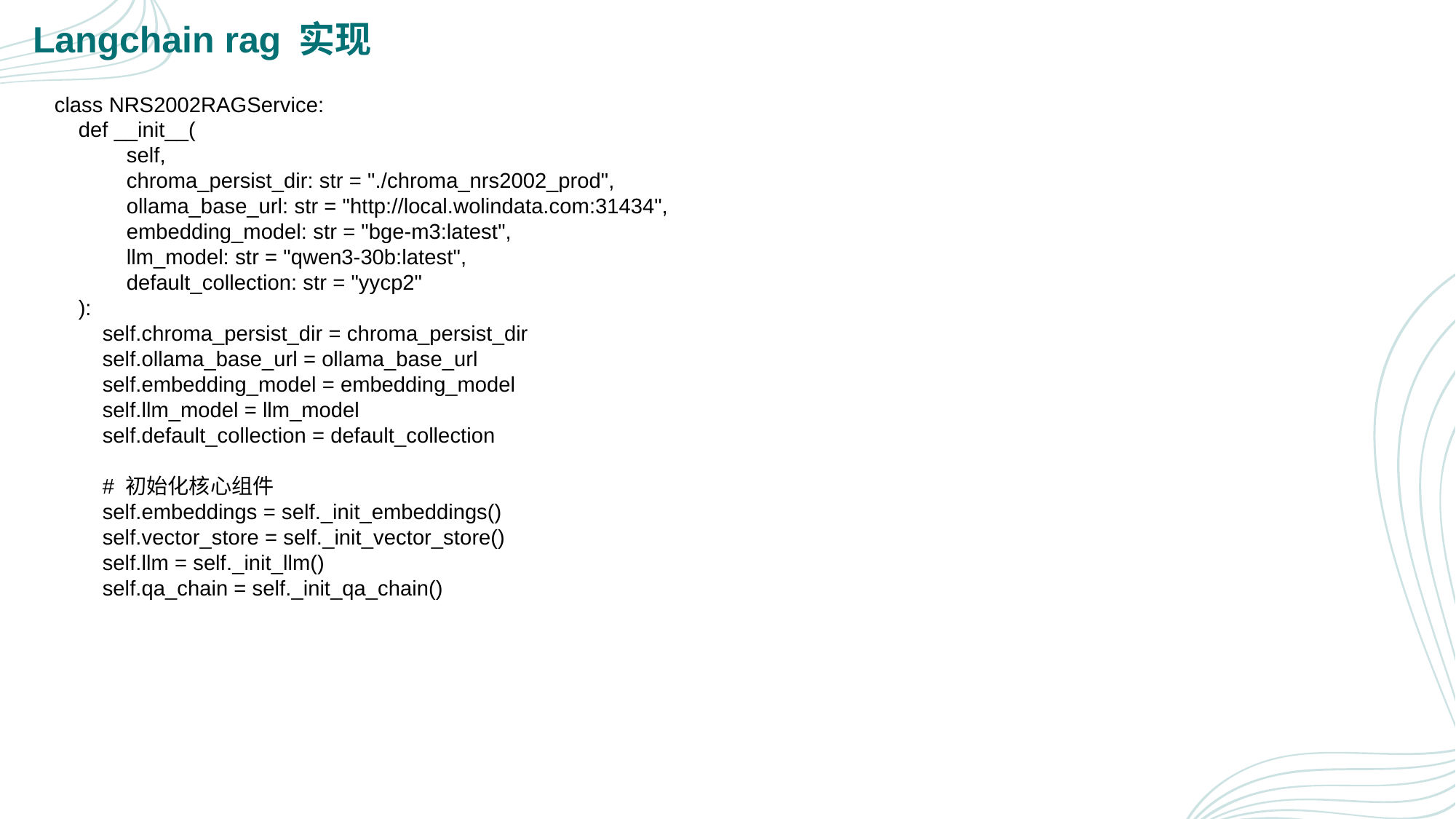

Langchain rag 实现

class NRS2002RAGService:
    def __init__(
            self,
            chroma_persist_dir: str = "./chroma_nrs2002_prod",
            ollama_base_url: str = "http://local.wolindata.com:31434",
            embedding_model: str = "bge-m3:latest",
            llm_model: str = "qwen3-30b:latest",
            default_collection: str = "yycp2"
    ):
        self.chroma_persist_dir = chroma_persist_dir
        self.ollama_base_url = ollama_base_url
        self.embedding_model = embedding_model
        self.llm_model = llm_model
        self.default_collection = default_collection

        # 初始化核心组件
        self.embeddings = self._init_embeddings()
        self.vector_store = self._init_vector_store()
        self.llm = self._init_llm()
        self.qa_chain = self._init_qa_chain()